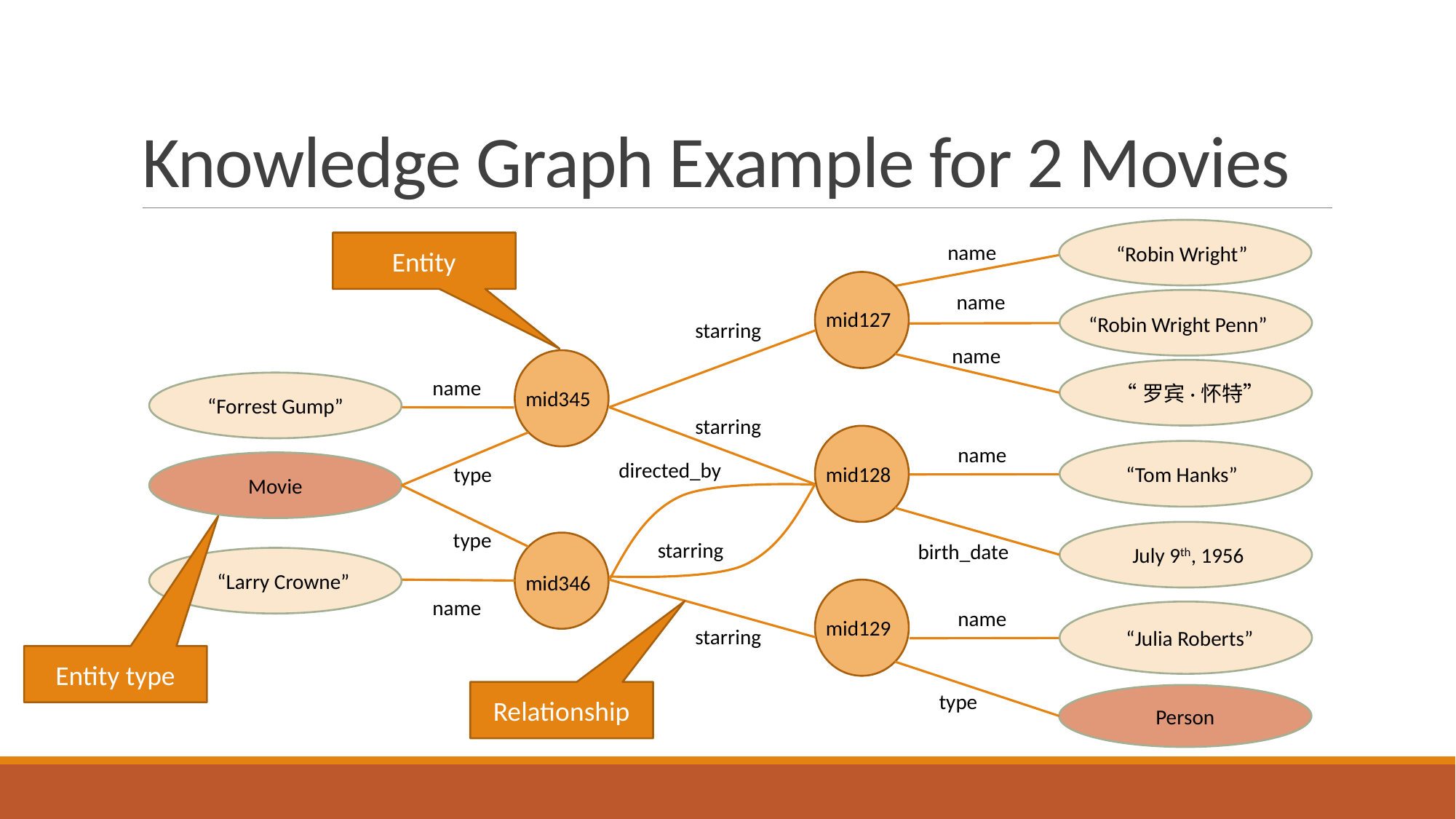

# Knowledge Graph Example for 2 Movies

Entity
name
“Robin Wright”

name

mid127
“Robin Wright Penn”
starring
name

name

“罗宾·怀特”
mid345
“Forrest Gump”
starring

name

directed_by
Movie
type
mid128
“Tom Hanks”

type
 July 9th, 1956
starring

birth_date

“Larry Crowne”
mid346

name
name

mid129
starring
“Julia Roberts”
Entity type
Relationship
type
Person